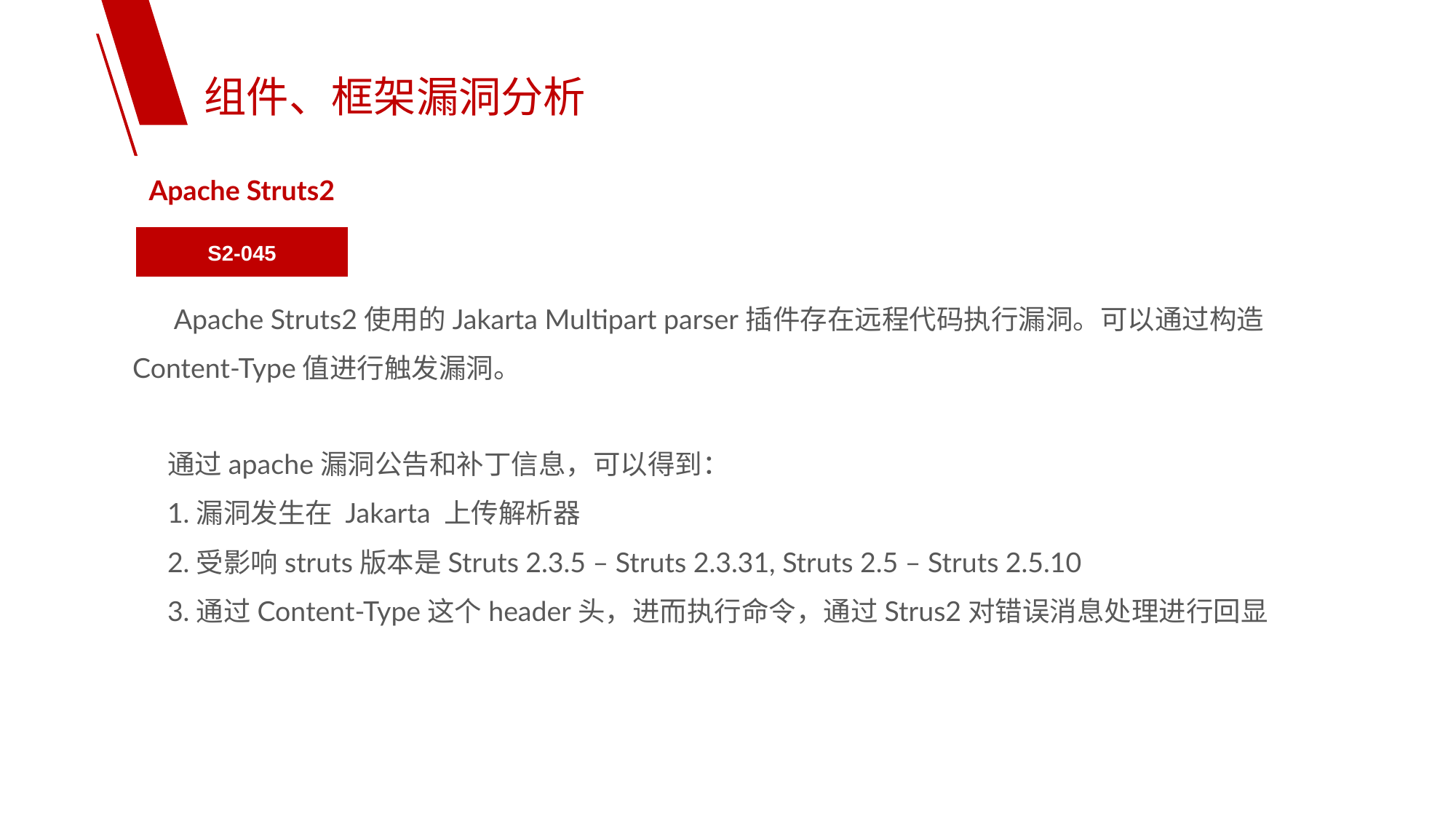

组件、框架漏洞分析
Apache Struts2
S2-045
      Apache Struts2使用的Jakarta Multipart parser插件存在远程代码执行漏洞。可以通过构造Content-Type值进行触发漏洞。
通过apache漏洞公告和补丁信息，可以得到：
1.漏洞发生在 Jakarta 上传解析器
2.受影响struts版本是Struts 2.3.5 – Struts 2.3.31, Struts 2.5 – Struts 2.5.10
3.通过Content-Type这个header头，进而执行命令，通过Strus2对错误消息处理进行回显